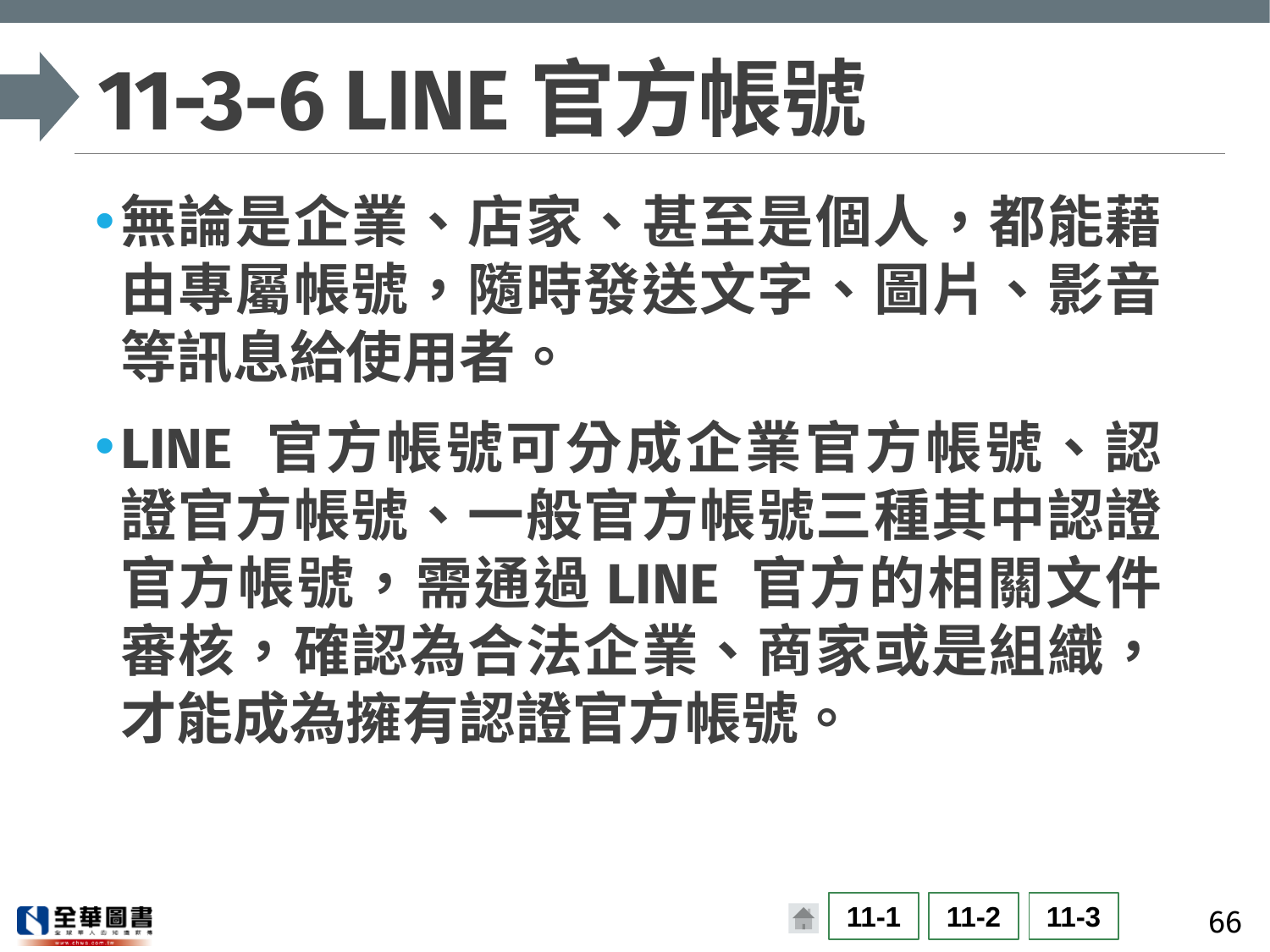

# 11-3-6 LINE官方帳號
無論是企業、店家、甚至是個人，都能藉由專屬帳號，隨時發送文字、圖片、影音等訊息給使用者。
LINE 官方帳號可分成企業官方帳號、認證官方帳號、一般官方帳號三種其中認證官方帳號，需通過LINE 官方的相關文件審核，確認為合法企業、商家或是組織，才能成為擁有認證官方帳號。
66